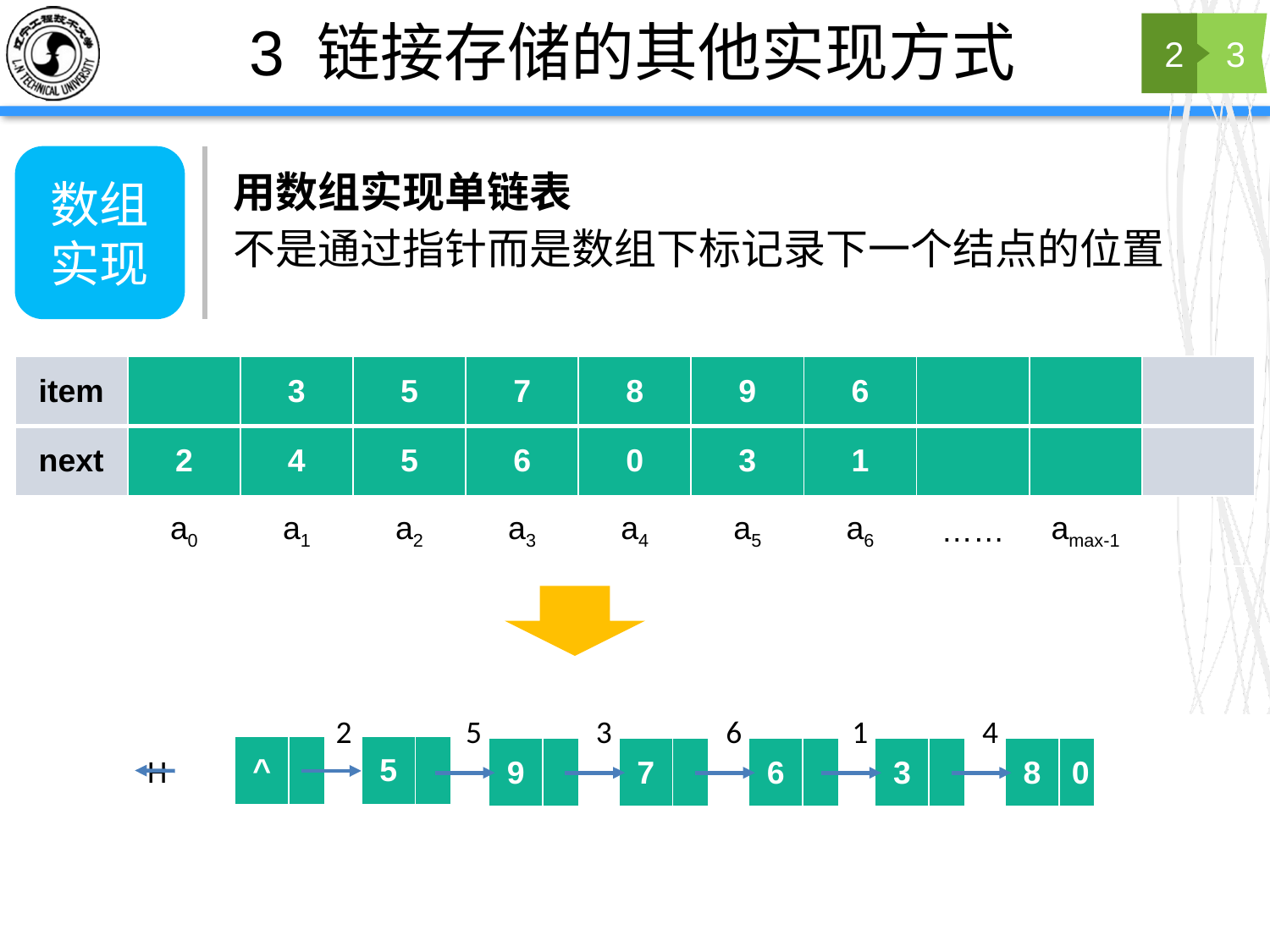

# 3 链接存储的其他实现方式
2
3
数组实现
用数组实现单链表
不是通过指针而是数组下标记录下一个结点的位置
| item |  | 3 | 5 | 7 | 8 | 9 | 6 |  |  |  |
| --- | --- | --- | --- | --- | --- | --- | --- | --- | --- | --- |
| next | 2 | 4 | 5 | 6 | 0 | 3 | 1 |  |  |  |
|  | a0 | a1 | a2 | a3 | a4 | a5 | a6 | …… | amax-1 |  |

2
5
3
6
1
4
| ^ |  |
| --- | --- |
| 5 |  |
| --- | --- |
| 9 |  |
| --- | --- |
| 7 |  |
| --- | --- |
| 6 |  |
| --- | --- |
| 3 |  |
| --- | --- |
| 8 | 0 |
| --- | --- |
H